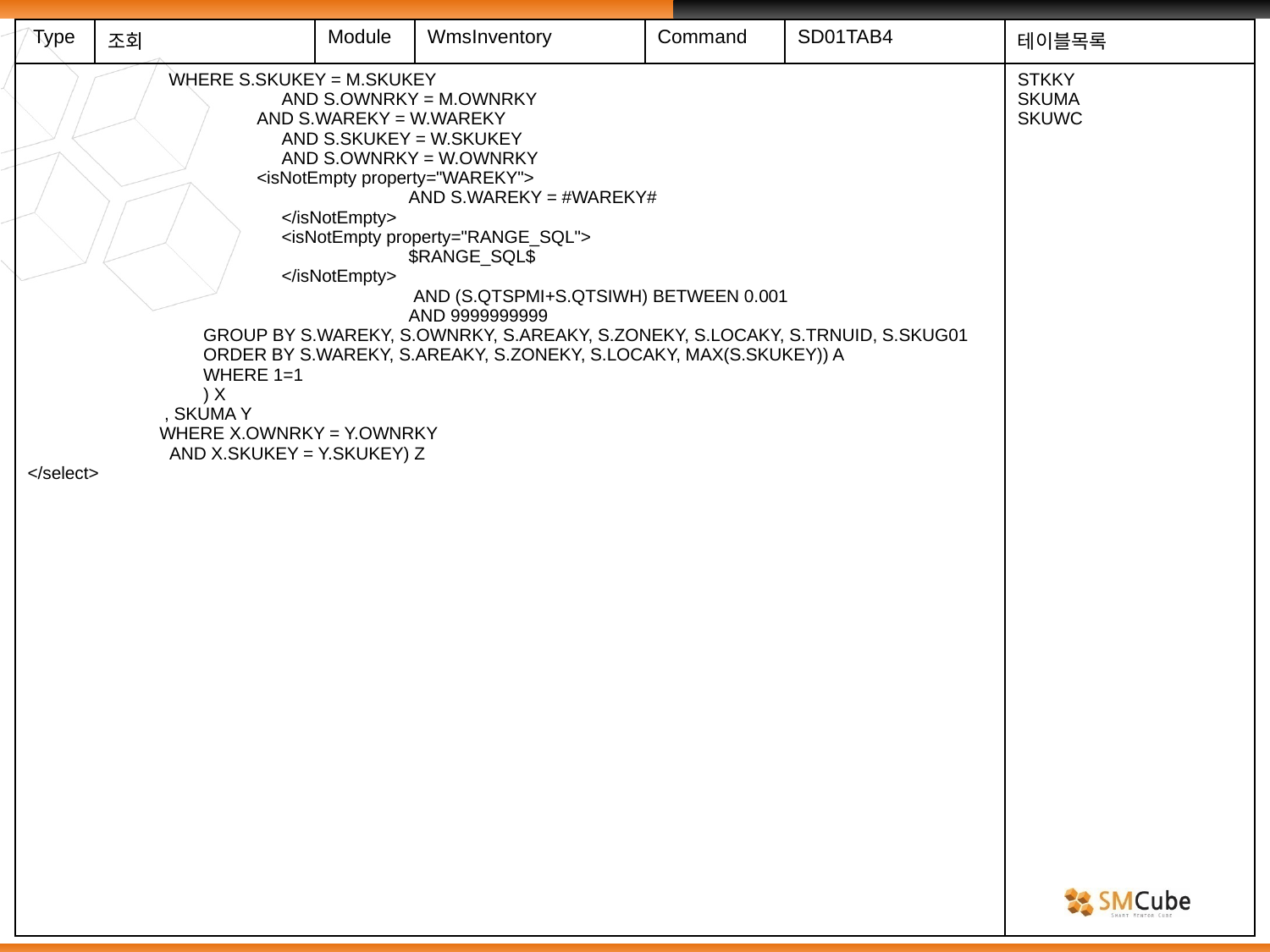

| Type | 조회 | Module | WmsInventory | Command | SD01TAB4 | 테이블목록 |
| --- | --- | --- | --- | --- | --- | --- |
| WHERE S.SKUKEY = M.SKUKEY AND S.OWNRKY = M.OWNRKY AND S.WAREKY = W.WAREKY AND S.SKUKEY = W.SKUKEY AND S.OWNRKY = W.OWNRKY <isNotEmpty property="WAREKY"> AND S.WAREKY = #WAREKY# </isNotEmpty> <isNotEmpty property="RANGE\_SQL"> $RANGE\_SQL$ </isNotEmpty> AND (S.QTSPMI+S.QTSIWH) BETWEEN 0.001 AND 9999999999 GROUP BY S.WAREKY, S.OWNRKY, S.AREAKY, S.ZONEKY, S.LOCAKY, S.TRNUID, S.SKUG01 ORDER BY S.WAREKY, S.AREAKY, S.ZONEKY, S.LOCAKY, MAX(S.SKUKEY)) A WHERE 1=1 ) X , SKUMA Y WHERE X.OWNRKY = Y.OWNRKY AND X.SKUKEY = Y.SKUKEY) Z </select> |  |  |  |  |  | STKKY SKUMA SKUWC |